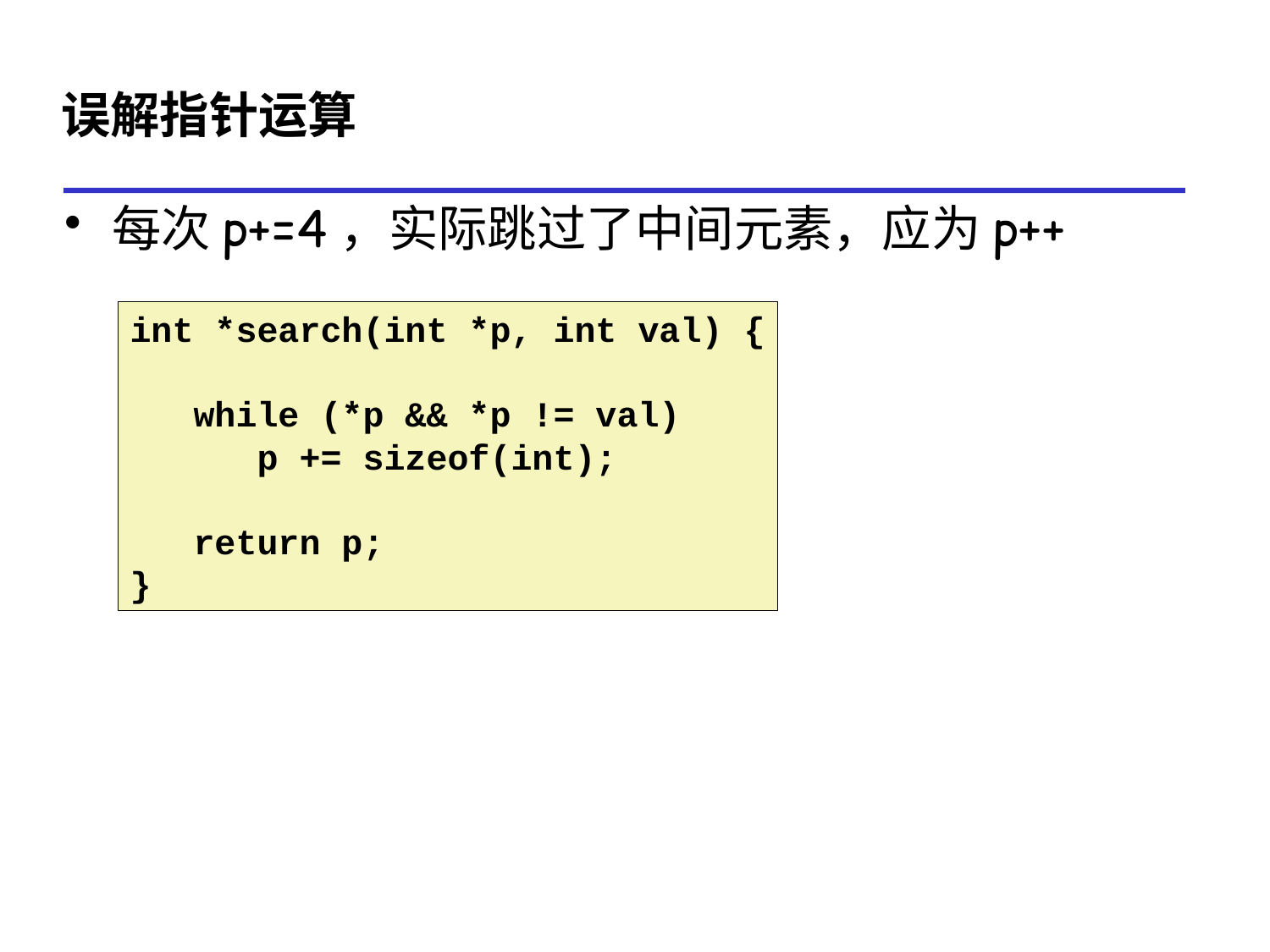

# 误解指针运算
每次p+=4，实际跳过了中间元素，应为p++
int *search(int *p, int val) {

   while (*p && *p != val)
      p += sizeof(int);

   return p;
}